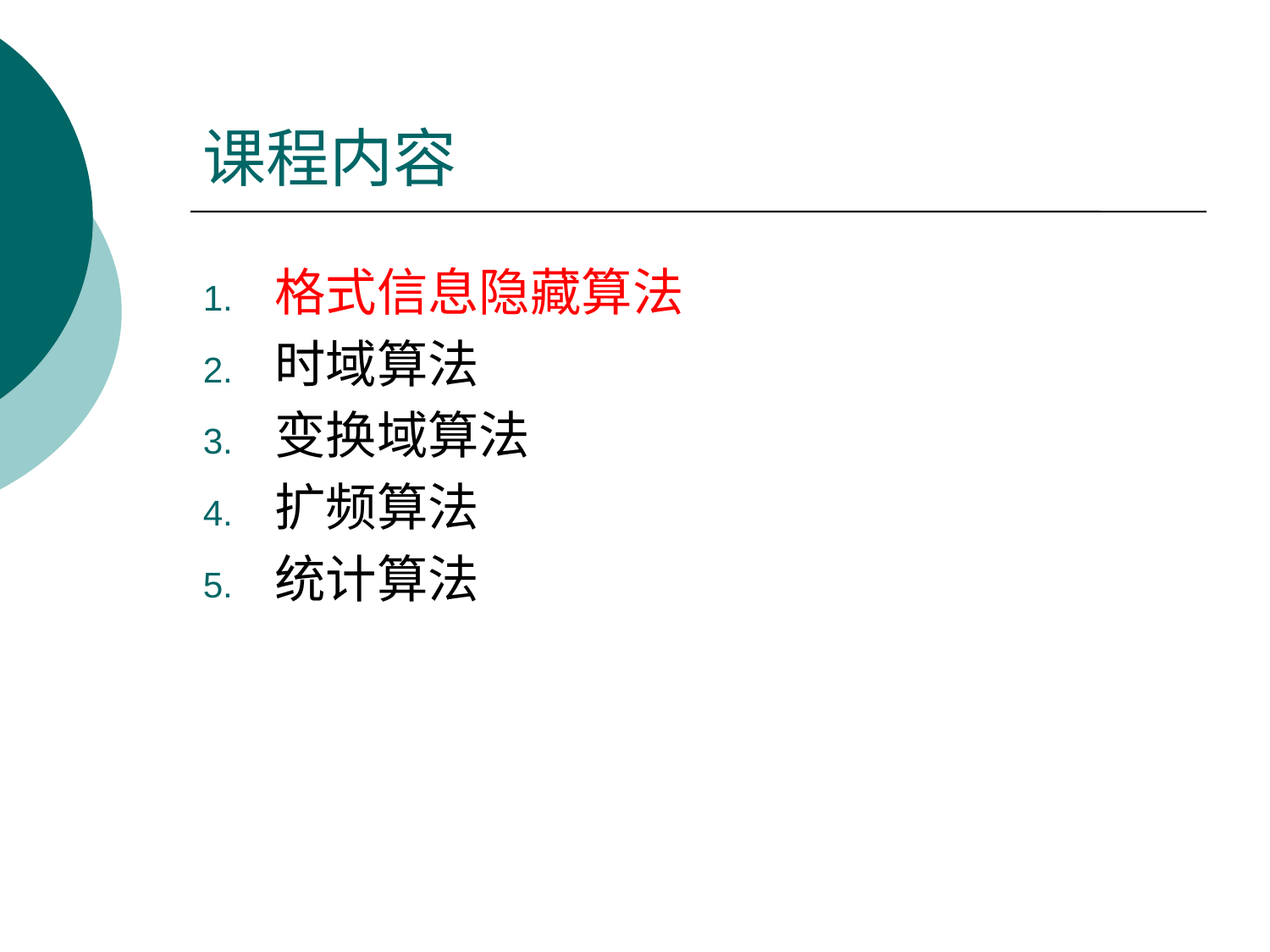

# 课程内容
格式信息隐藏算法
时域算法
变换域算法
扩频算法
统计算法